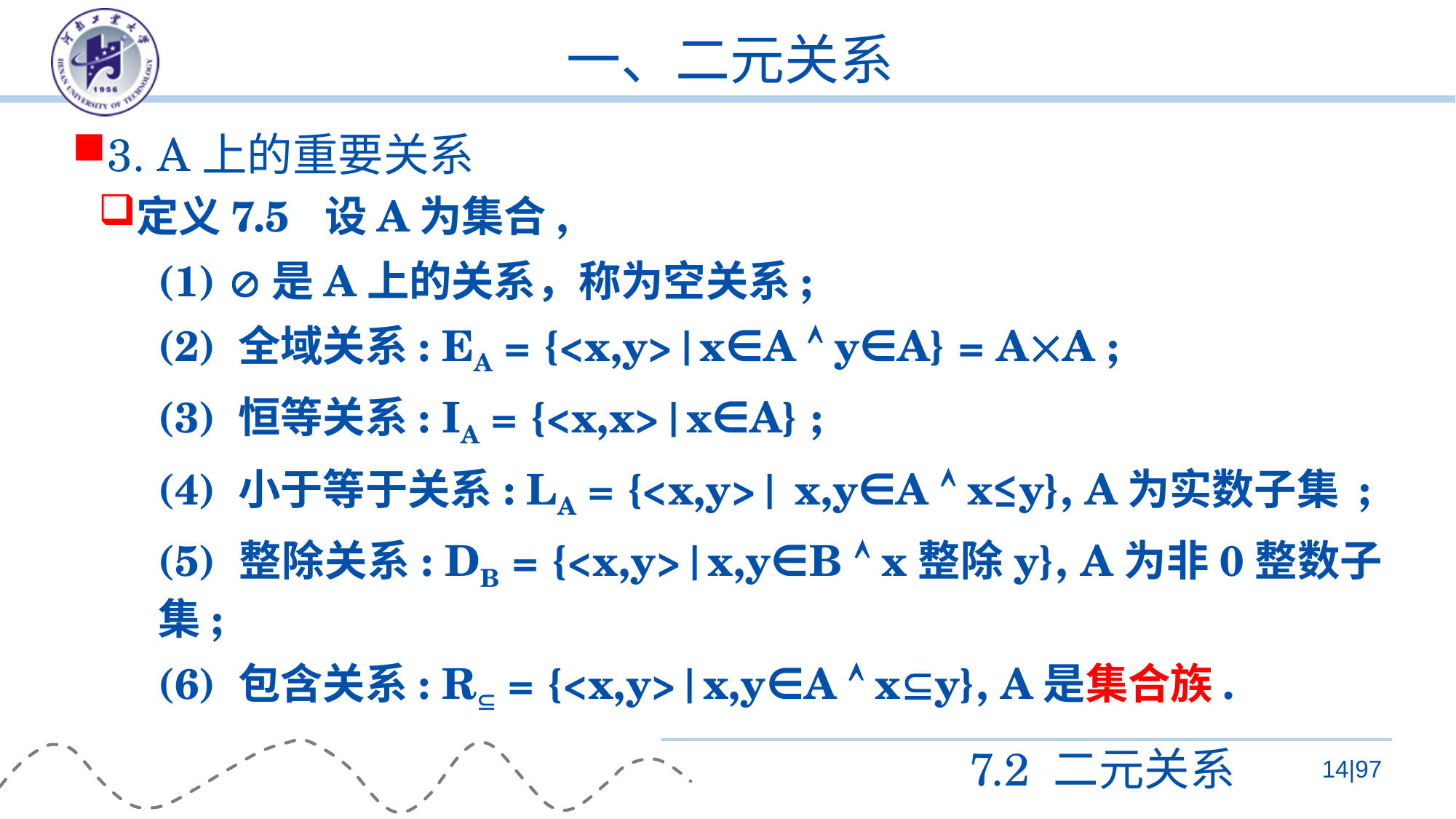

# 一、二元关系
3. A上的重要关系
定义7.5  设A为集合,
(1) ∅是A上的关系，称为空关系;
(2) 全域关系: EA = {<x,y>|x∈A ∧ y∈A} = A×A ;
(3) 恒等关系: IA = {<x,x>|x∈A} ;
(4) 小于等于关系: LA = {<x,y>| x,y∈A ∧ x≤y}, A为实数子集 ;
(5) 整除关系: DB = {<x,y>|x,y∈B ∧ x整除y}, A为非0整数子集;
(6) 包含关系: R⊆ = {<x,y>|x,y∈A ∧ x⊆y}, A是集合族.
7.2 二元关系
14|97